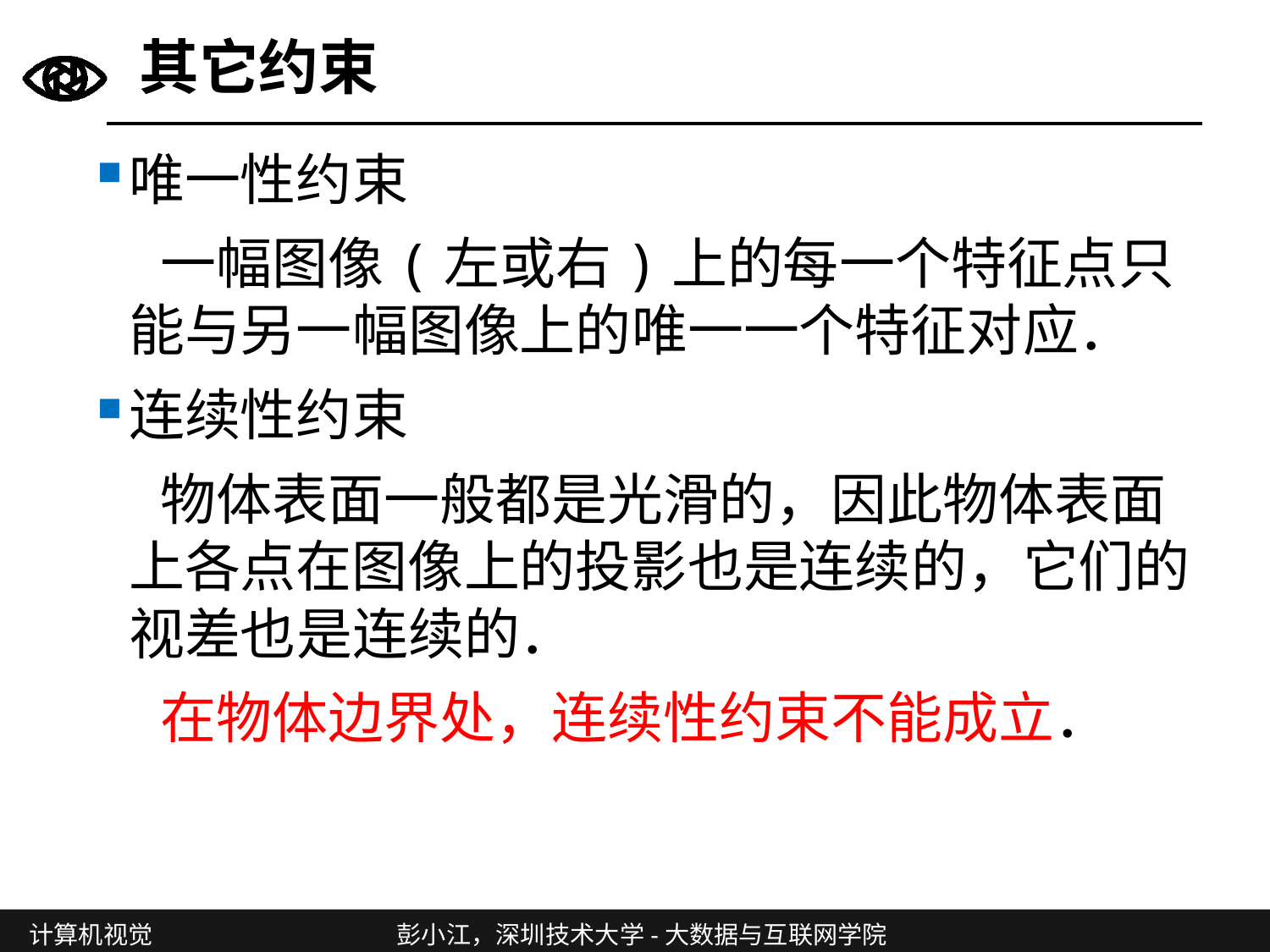

# 其它约束
唯一性约束
    一幅图像(左或右)上的每一个特征点只能与另一幅图像上的唯一一个特征对应．
连续性约束
    物体表面一般都是光滑的，因此物体表面上各点在图像上的投影也是连续的，它们的视差也是连续的．
    在物体边界处，连续性约束不能成立．